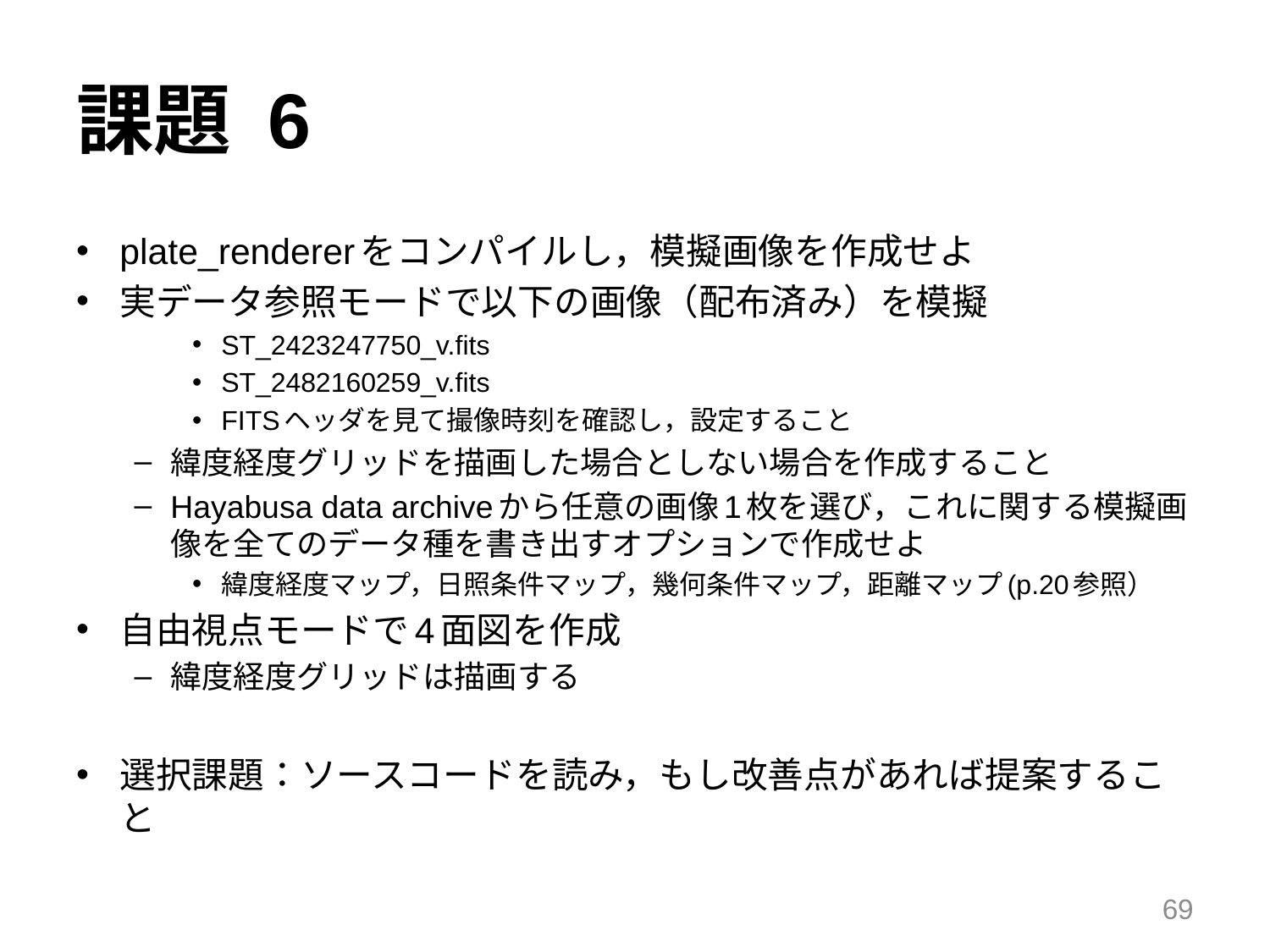

# 課題 6
plate_rendererをコンパイルし，模擬画像を作成せよ
実データ参照モードで以下の画像（配布済み）を模擬
ST_2423247750_v.fits
ST_2482160259_v.fits
FITSヘッダを見て撮像時刻を確認し，設定すること
緯度経度グリッドを描画した場合としない場合を作成すること
Hayabusa data archiveから任意の画像1枚を選び，これに関する模擬画像を全てのデータ種を書き出すオプションで作成せよ
緯度経度マップ，日照条件マップ，幾何条件マップ，距離マップ(p.20参照）
自由視点モードで4面図を作成
緯度経度グリッドは描画する

選択課題：ソースコードを読み，もし改善点があれば提案すること
69